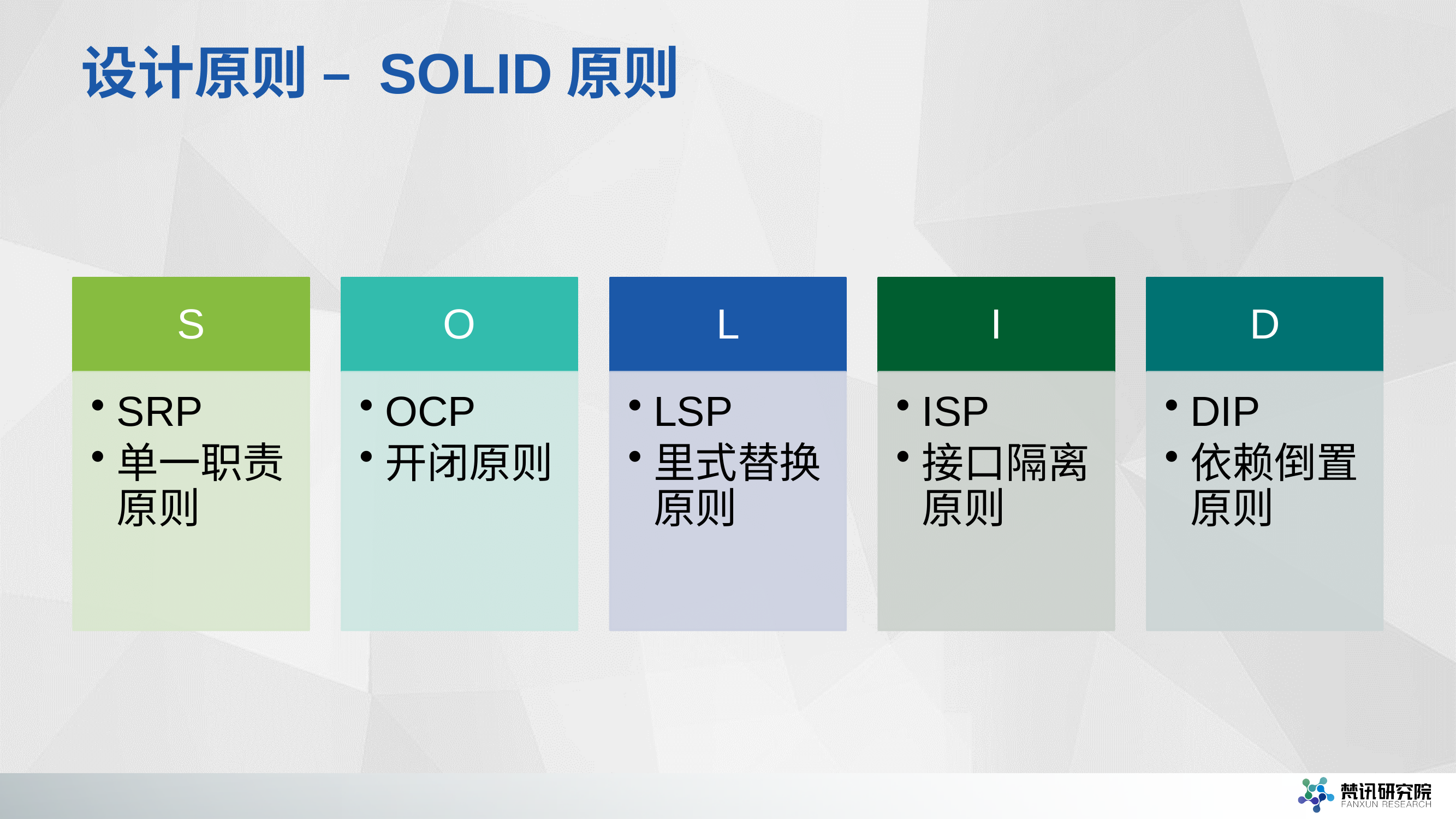

# 设计原则 – SOLID原则
S
SRP
单一职责原则
O
OCP
开闭原则
L
LSP
里式替换原则
I
ISP
接口隔离原则
D
DIP
依赖倒置原则